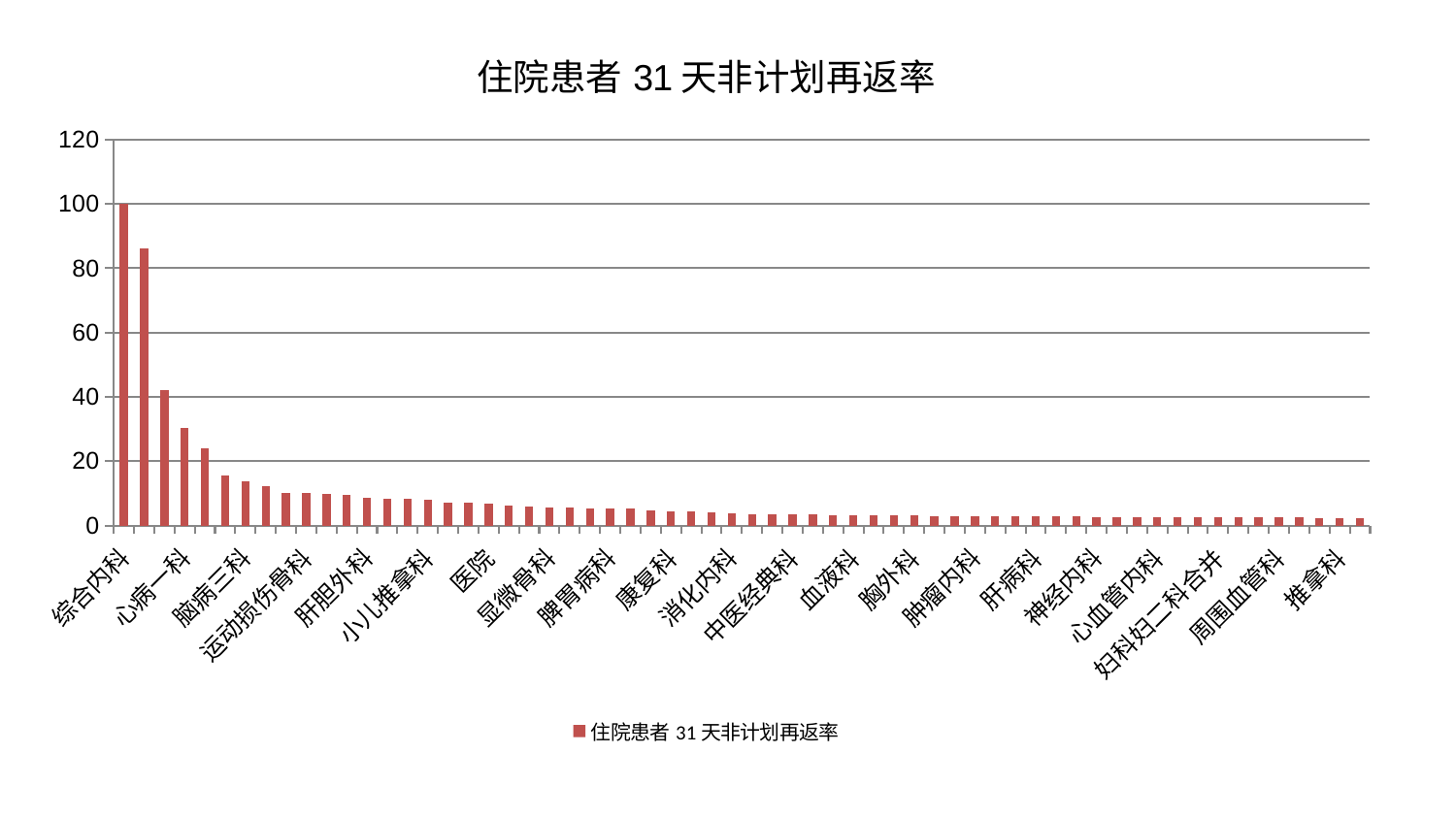

### Chart: 住院患者31天非计划再返率

| Category | 住院患者31天非计划再返率 |
|---|---|
| 综合内科 | 100.0 |
| 妇二科 | 86.1174550131429 |
| 身心医学科 | 42.03550281679206 |
| 心病一科 | 30.39720064714975 |
| 脑病二科 | 23.9620591173851 |
| 东区肾病科 | 15.434604273965586 |
| 脑病三科 | 13.764926665431224 |
| 神经外科 | 12.282985481321482 |
| 心病四科 | 10.11801770902093 |
| 运动损伤骨科 | 10.071522674305355 |
| 耳鼻喉科 | 9.908819801067406 |
| 儿科 | 9.55267554212677 |
| 肝胆外科 | 8.489975227395975 |
| 关节骨科 | 8.430051044730693 |
| 产科 | 8.264078849347642 |
| 小儿推拿科 | 8.073197307095171 |
| 心病二科 | 7.150511454962981 |
| 风湿病科 | 6.99415629355559 |
| 医院 | 6.945027049949148 |
| 男科 | 6.288405026687844 |
| 眼科 | 5.91975518410475 |
| 显微骨科 | 5.6634217661743556 |
| 乳腺甲状腺外科 | 5.570528882188213 |
| 内分泌科 | 5.349510287365019 |
| 脾胃病科 | 5.242046298992093 |
| 呼吸内科 | 5.14953654053002 |
| 心病三科 | 4.537661043571593 |
| 康复科 | 4.425682595446162 |
| 肾脏内科 | 4.276382633107125 |
| 老年医学科 | 4.182023033433909 |
| 消化内科 | 3.6352105631367193 |
| 美容皮肤科 | 3.505347509961472 |
| 肛肠科 | 3.407528538160167 |
| 中医经典科 | 3.3936191380422227 |
| 微创骨科 | 3.376993405198619 |
| 小儿骨科 | 3.1266264053692954 |
| 血液科 | 3.088173484322353 |
| 针灸科 | 3.023177077820351 |
| 创伤骨科 | 3.0183993756383685 |
| 胸外科 | 3.0119847398420374 |
| 泌尿外科 | 2.982813744277333 |
| 治未病中心 | 2.9822624284334855 |
| 肿瘤内科 | 2.9731177518259293 |
| 脾胃科消化科合并 | 2.9590719398416483 |
| 脑病一科 | 2.924325872810294 |
| 肝病科 | 2.883773557724772 |
| 脊柱骨科 | 2.876851619127535 |
| 骨科 | 2.772591274528301 |
| 神经内科 | 2.673395696148682 |
| 中医外治中心 | 2.6447396372620755 |
| 皮肤科 | 2.634285315148314 |
| 心血管内科 | 2.6288649791553236 |
| 肾病科 | 2.6249853854405027 |
| 普通外科 | 2.603679095507669 |
| 妇科妇二科合并 | 2.575665211165192 |
| 妇科 | 2.5593858437917434 |
| 重症医学科 | 2.5349303673433177 |
| 周围血管科 | 2.530944144369587 |
| 口腔科 | 2.5040204331027445 |
| 东区重症医学科 | 2.395044452520096 |
| 推拿科 | 2.3449657113724744 |
| 西区重症医学科 | 2.3014917503456616 |
112